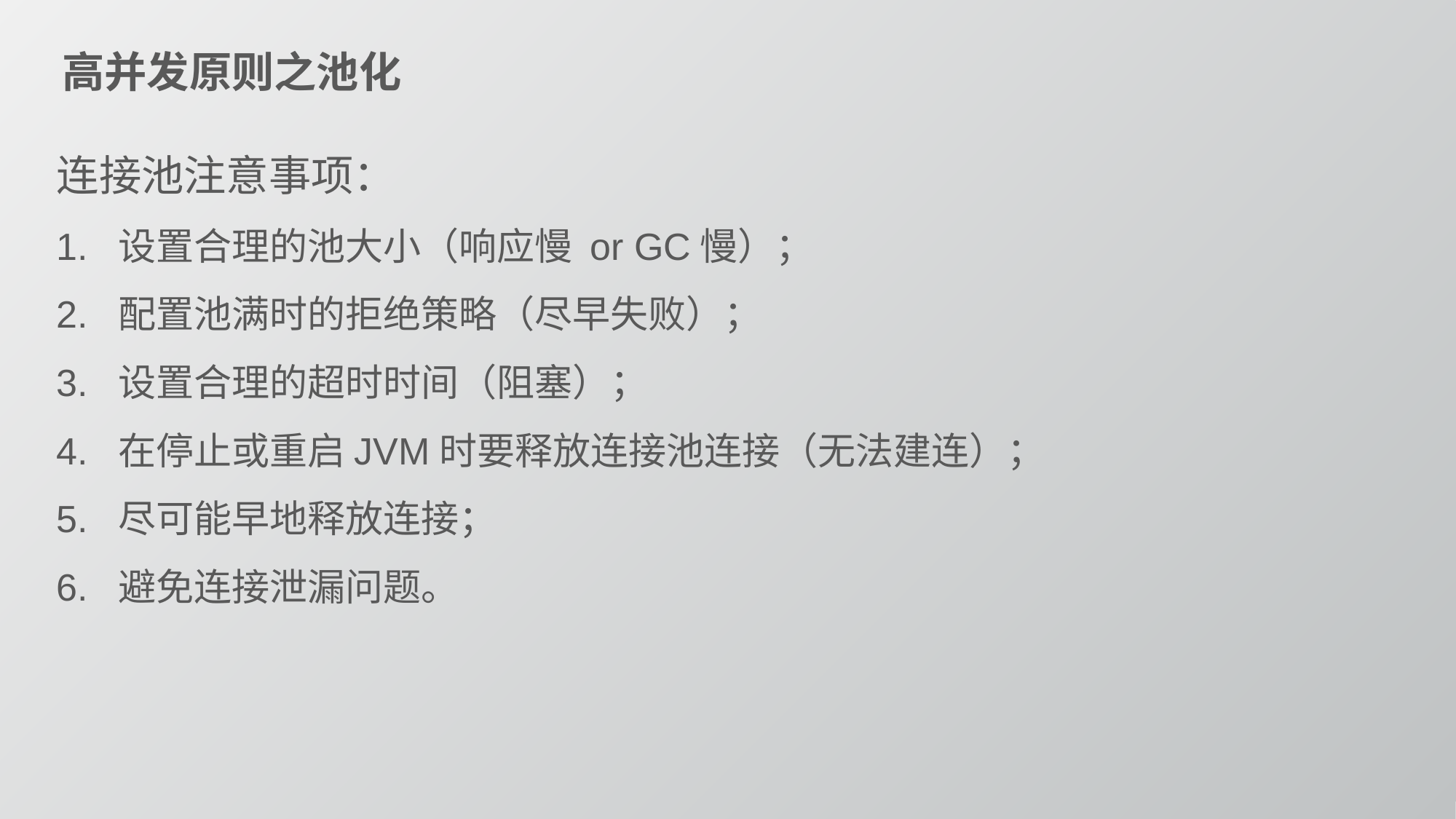

高并发原则之池化
连接池注意事项：
设置合理的池大小（响应慢 or GC慢）；
配置池满时的拒绝策略（尽早失败）；
设置合理的超时时间（阻塞）；
在停止或重启JVM时要释放连接池连接（无法建连）；
尽可能早地释放连接；
避免连接泄漏问题。